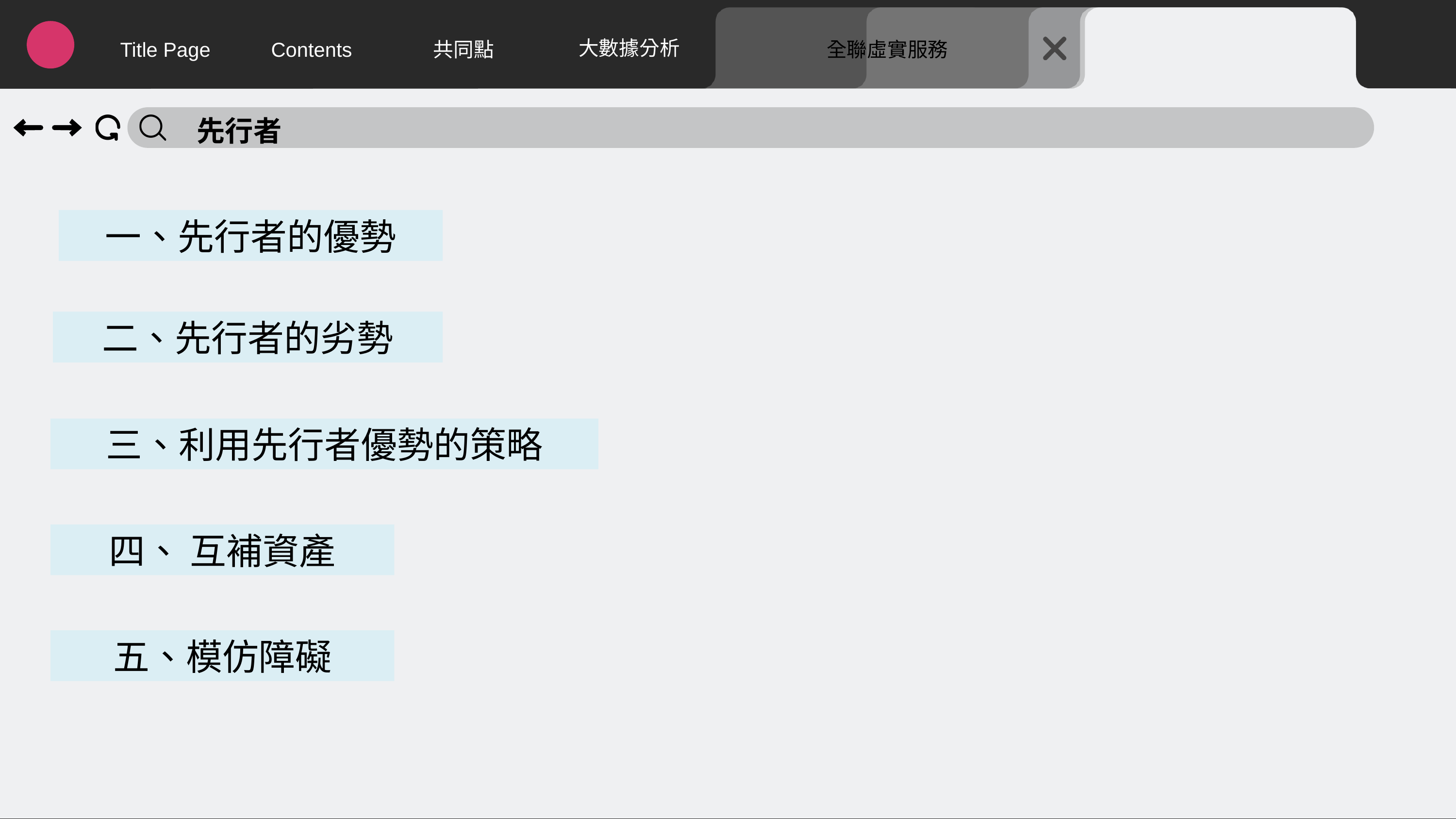

大數據分析
Title Page
Contents
共同點
全聯虛實服務

先行者
一、先行者的優勢
二、先行者的劣勢
三、利用先行者優勢的策略
四、 互補資產
五、模仿障礙
81